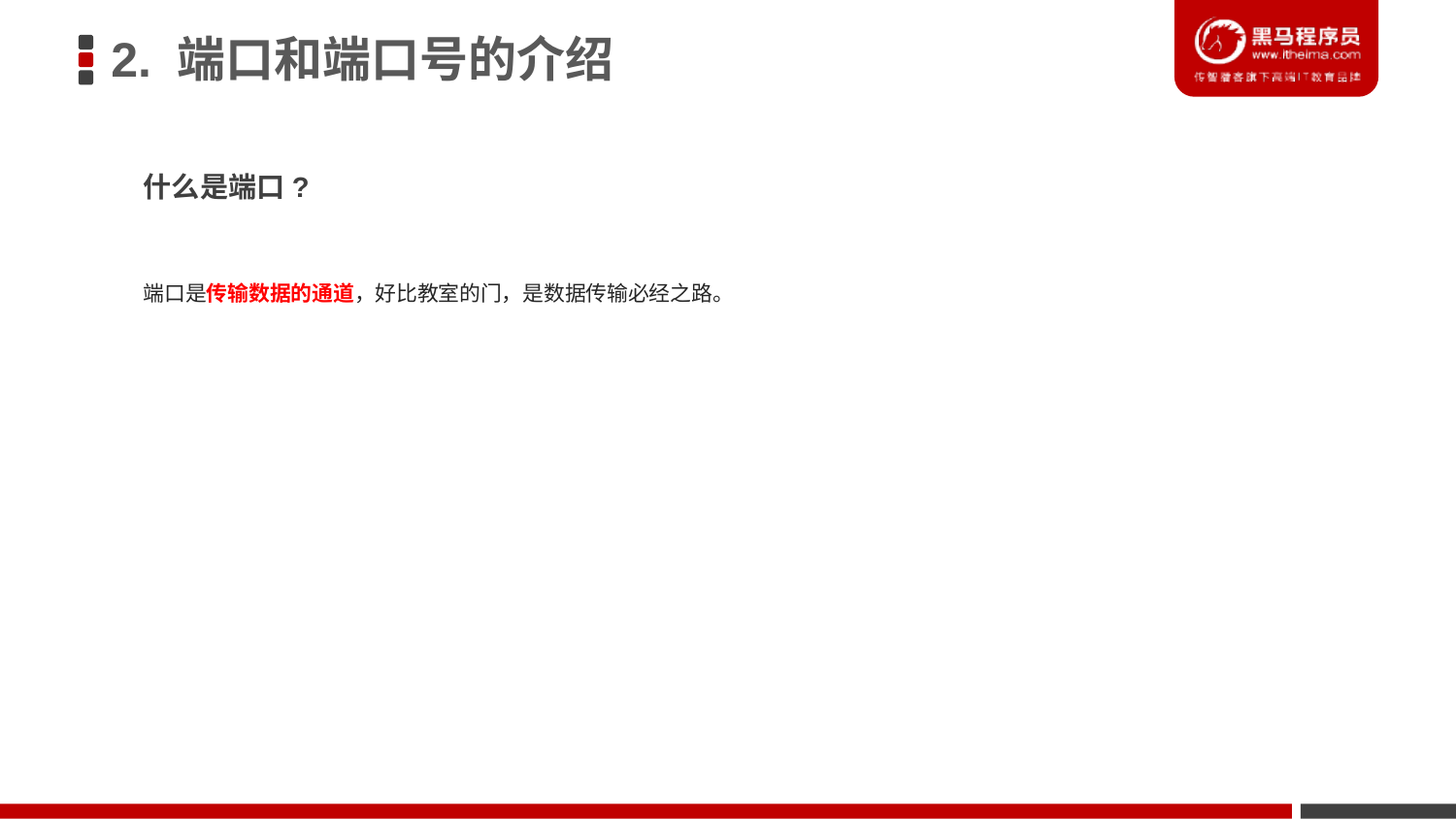

2. 端口和端口号的介绍
什么是端口?
端口是传输数据的通道，好比教室的门，是数据传输必经之路。